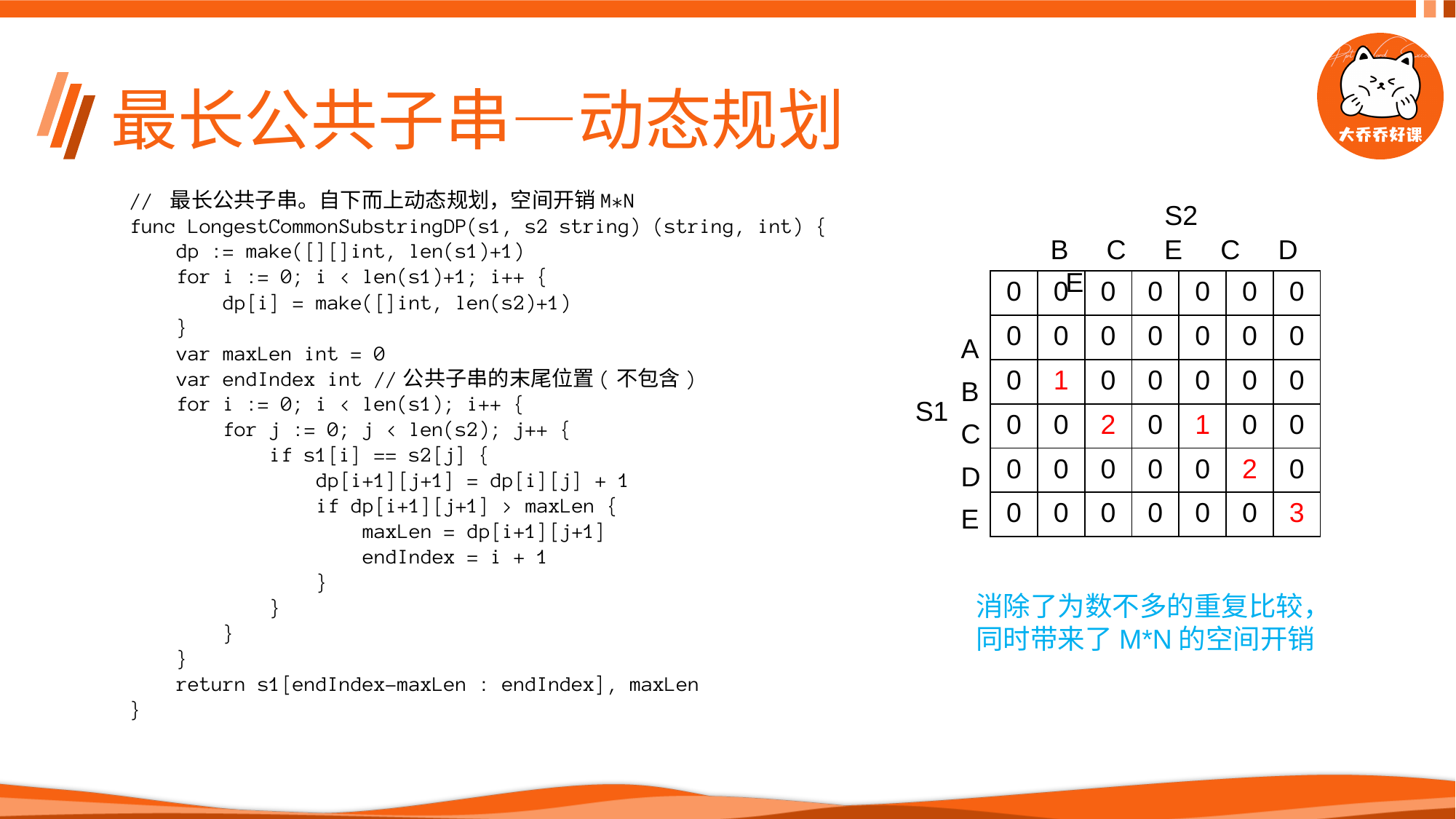

# 最长公共子串—动态规划
// 最长公共子串。自下而上动态规划，空间开销M*N
func LongestCommonSubstringDP(s1, s2 string) (string, int) {
    dp := make([][]int, len(s1)+1)
    for i := 0; i < len(s1)+1; i++ {
        dp[i] = make([]int, len(s2)+1)
    }
    var maxLen int = 0
    var endIndex int //公共子串的末尾位置(不包含)
    for i := 0; i < len(s1); i++ {
        for j := 0; j < len(s2); j++ {
            if s1[i] == s2[j] {
                dp[i+1][j+1] = dp[i][j] + 1
                if dp[i+1][j+1] > maxLen {
                    maxLen = dp[i+1][j+1]
                    endIndex = i + 1
                }
            }
        }
    }
    return s1[endIndex-maxLen : endIndex], maxLen
}
S2
B     C     E     C     D    E
| 0 | 0 | 0 | 0 | 0 | 0 | 0 |
| --- | --- | --- | --- | --- | --- | --- |
| 0 | 0 | 0 | 0 | 0 | 0 | 0 |
| 0 | 1 | 0 | 0 | 0 | 0 | 0 |
| 0 | 0 | 2 | 0 | 1 | 0 | 0 |
| 0 | 0 | 0 | 0 | 0 | 2 | 0 |
| 0 | 0 | 0 | 0 | 0 | 0 | 3 |
A
B
C
D
E
S1
消除了为数不多的重复比较，同时带来了M*N的空间开销